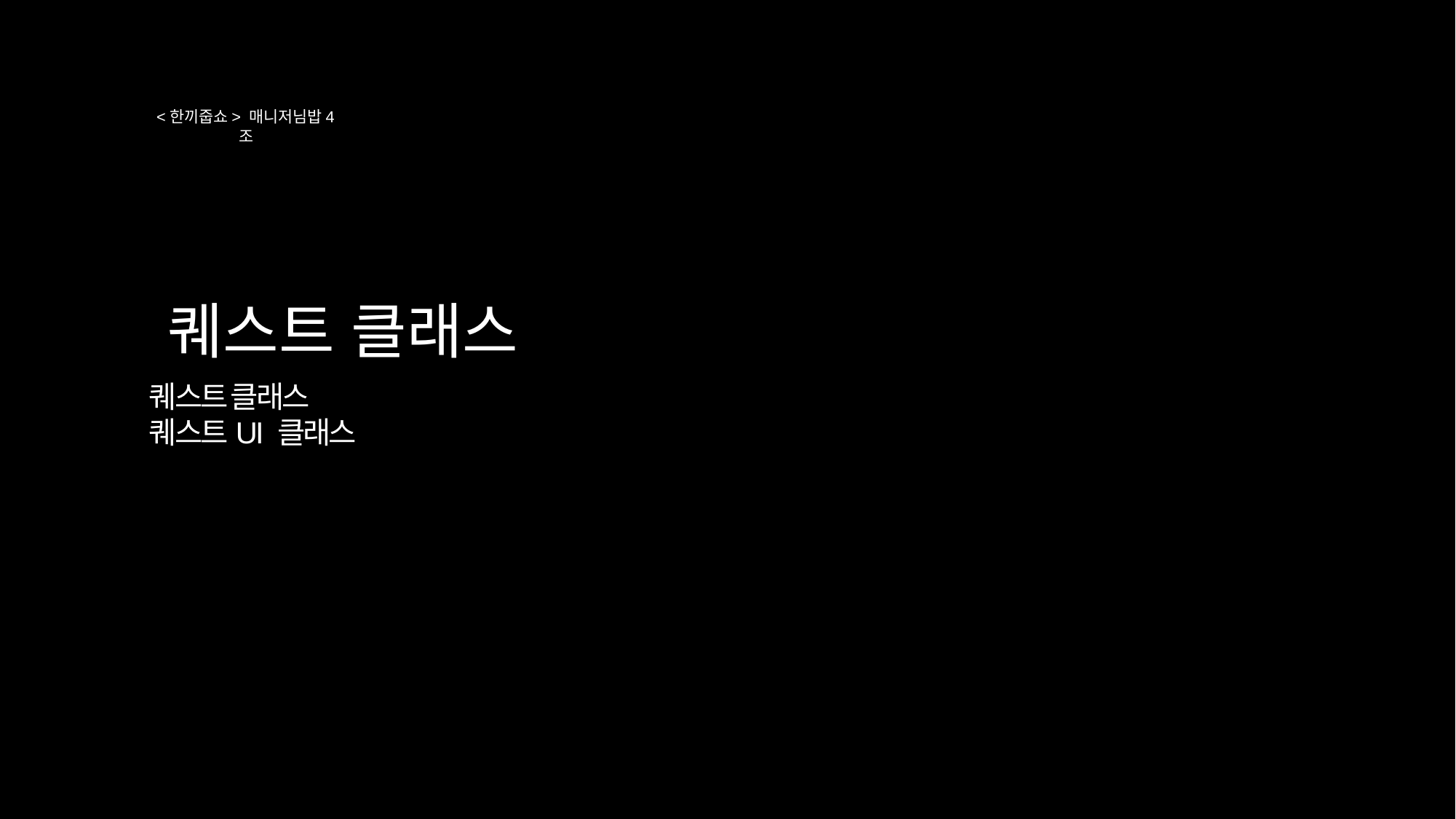

<한끼줍쇼> 매니저님밥4조
퀘스트 클래스
퀘스트 클래스
퀘스트UI 클래스